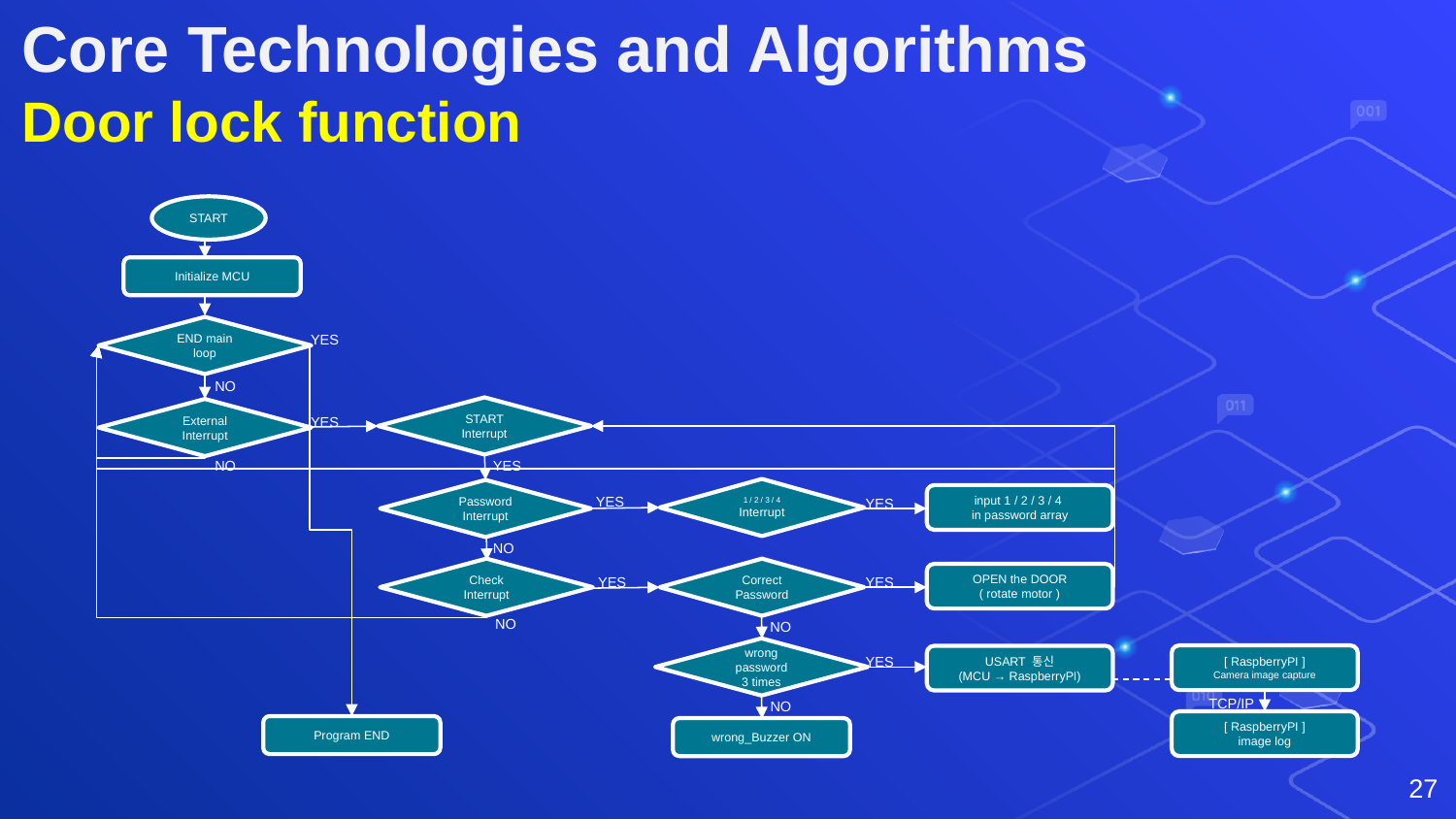

# Core Technologies and Algorithms Door lock function
START
Initialize MCU
END main loop
YES
NO
START Interrupt
External Interrupt
YES
NO
YES
1 / 2 / 3 / 4
Interrupt
Password Interrupt
input 1 / 2 / 3 / 4
in password array
YES
YES
NO
Check Interrupt
Correct Password
OPEN the DOOR
( rotate motor )
YES
YES
NO
NO
wrong password
3 times
[ RaspberryPI ]
Camera image capture
YES
USART 통신
(MCU → RaspberryPI)
TCP/IP
NO
[ RaspberryPI ]
image log
Program END
wrong_Buzzer ON
27